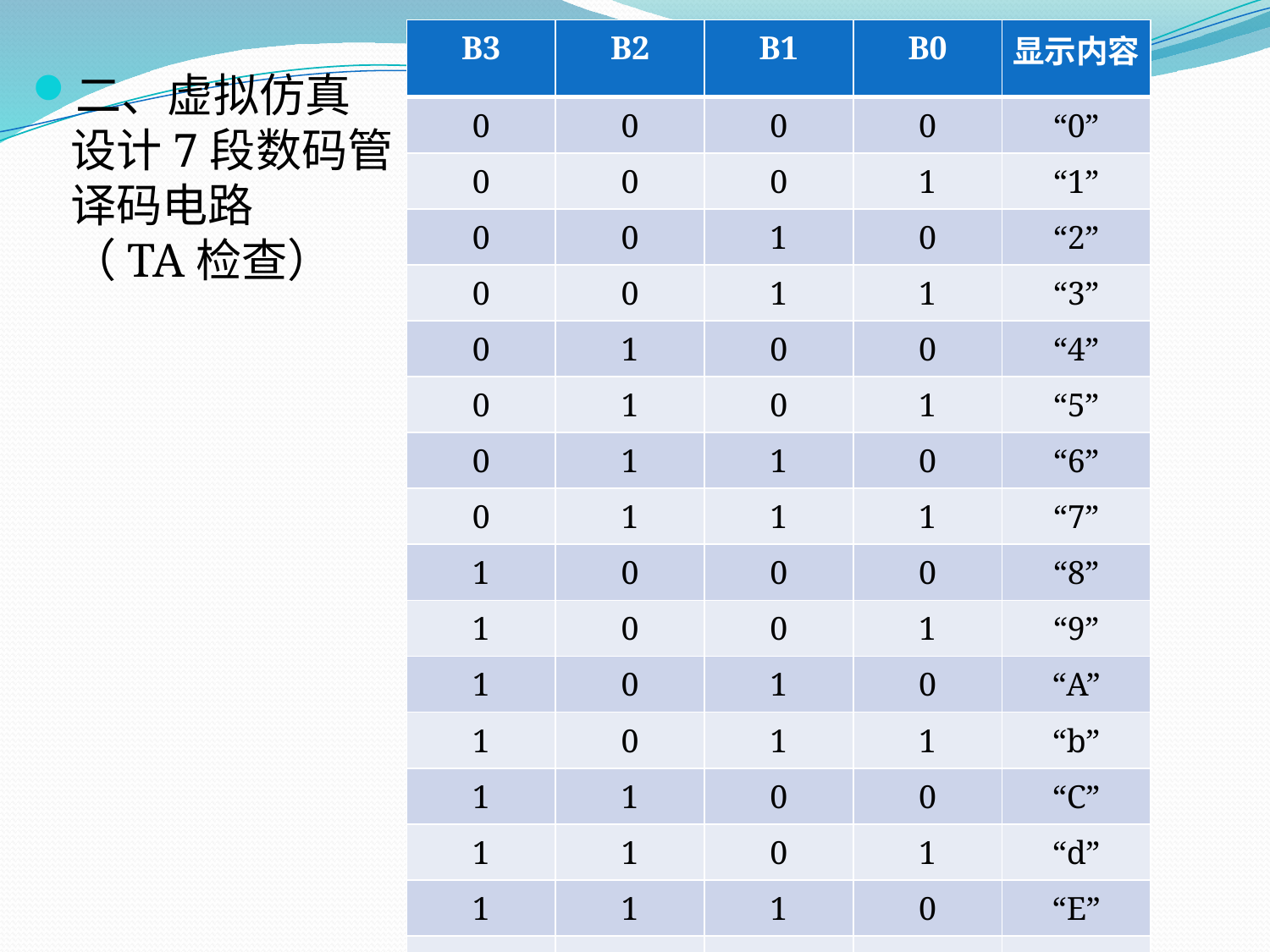

| B3 | B2 | B1 | B0 | 显示内容 |
| --- | --- | --- | --- | --- |
| 0 | 0 | 0 | 0 | “0” |
| 0 | 0 | 0 | 1 | “1” |
| 0 | 0 | 1 | 0 | “2” |
| 0 | 0 | 1 | 1 | “3” |
| 0 | 1 | 0 | 0 | “4” |
| 0 | 1 | 0 | 1 | “5” |
| 0 | 1 | 1 | 0 | “6” |
| 0 | 1 | 1 | 1 | “7” |
| 1 | 0 | 0 | 0 | “8” |
| 1 | 0 | 0 | 1 | “9” |
| 1 | 0 | 1 | 0 | “A” |
| 1 | 0 | 1 | 1 | “b” |
| 1 | 1 | 0 | 0 | “C” |
| 1 | 1 | 0 | 1 | “d” |
| 1 | 1 | 1 | 0 | “E” |
| 1 | 1 | 1 | 1 | “F” |
二、虚拟仿真设计7段数码管译码电路
（TA检查）